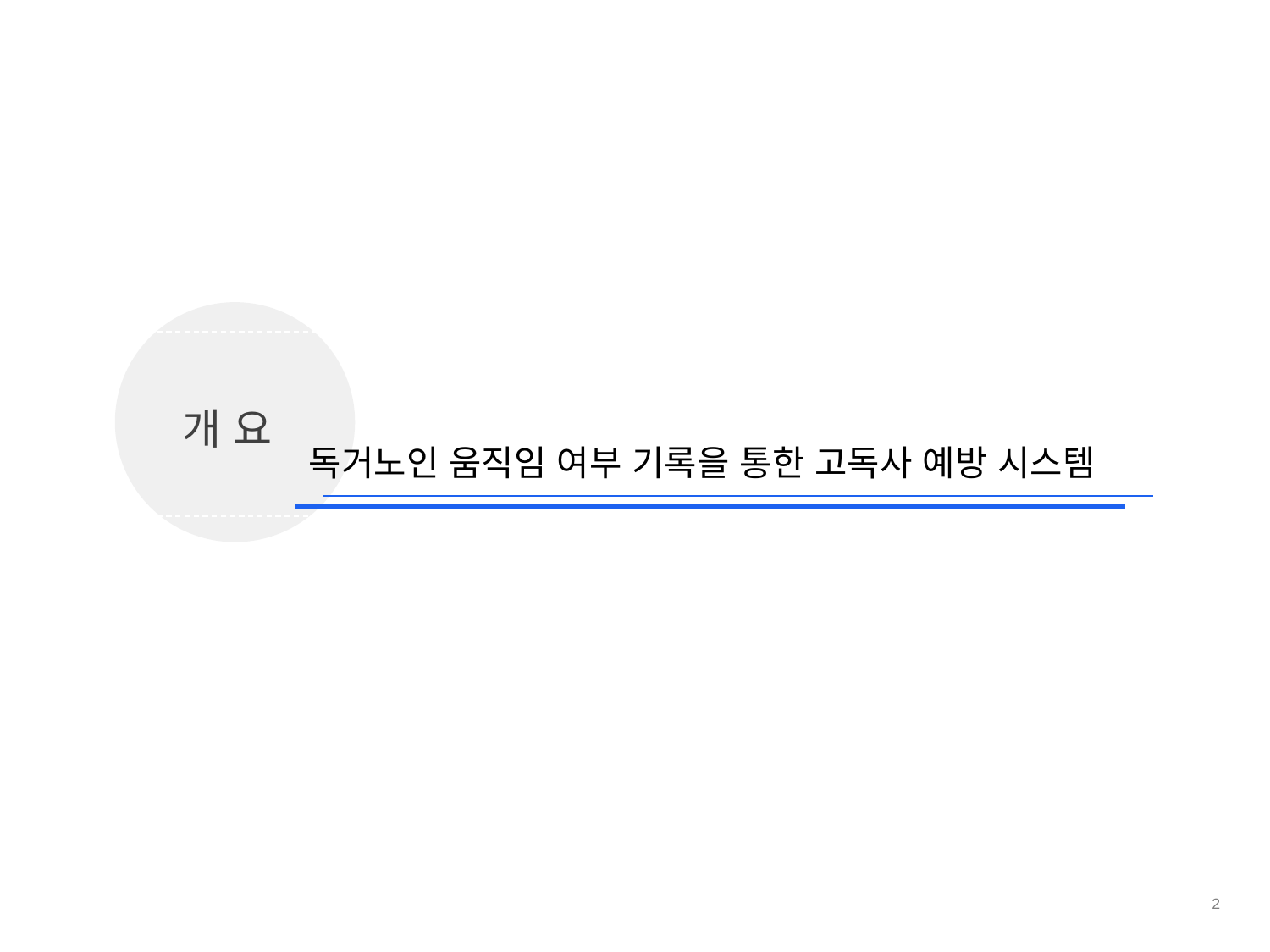

개 요
독거노인 움직임 여부 기록을 통한 고독사 예방 시스템